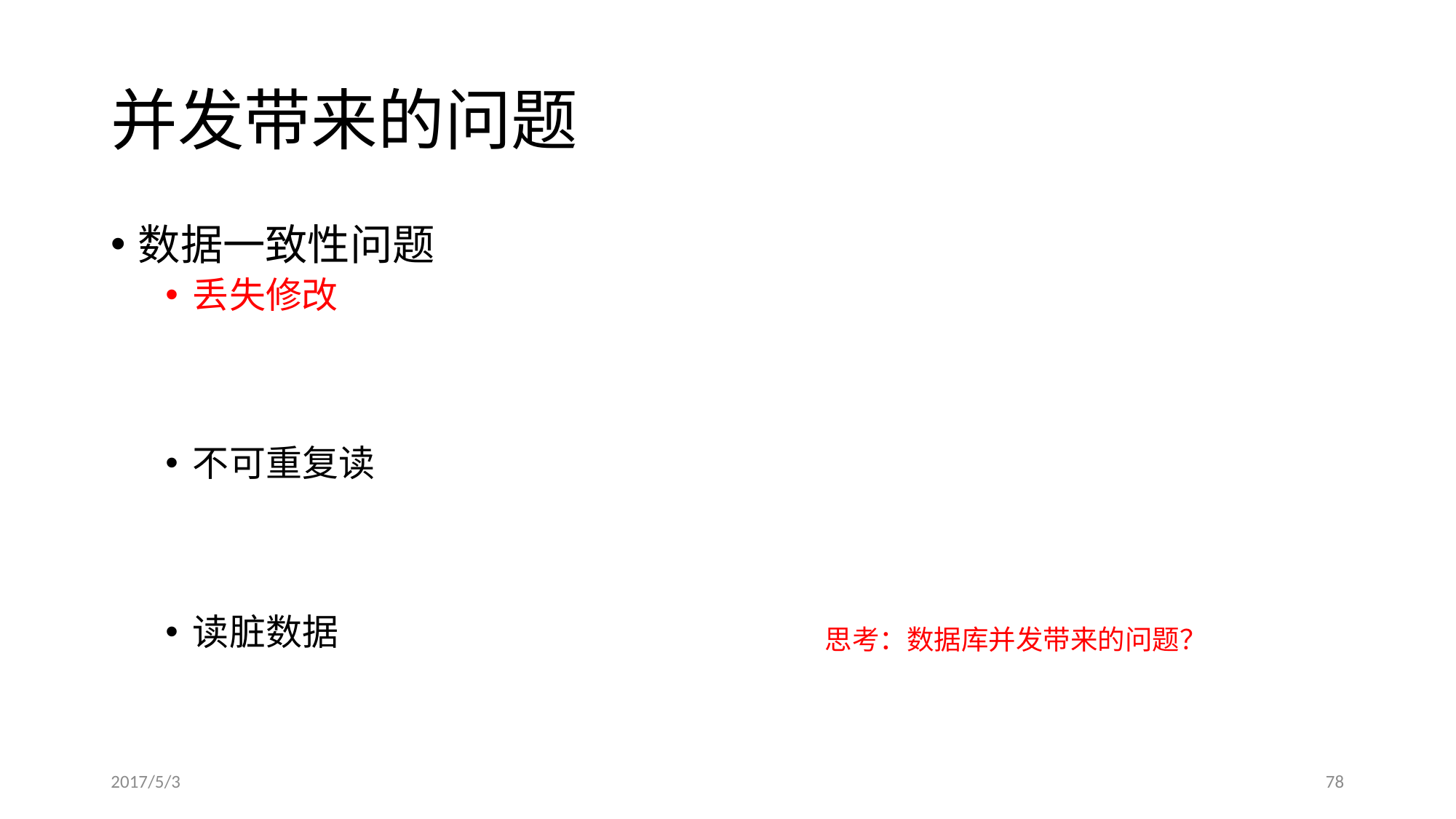

# 并发带来的问题
数据一致性问题
丢失修改

不可重复读

读脏数据
思考：数据库并发带来的问题？
2017/5/3
78